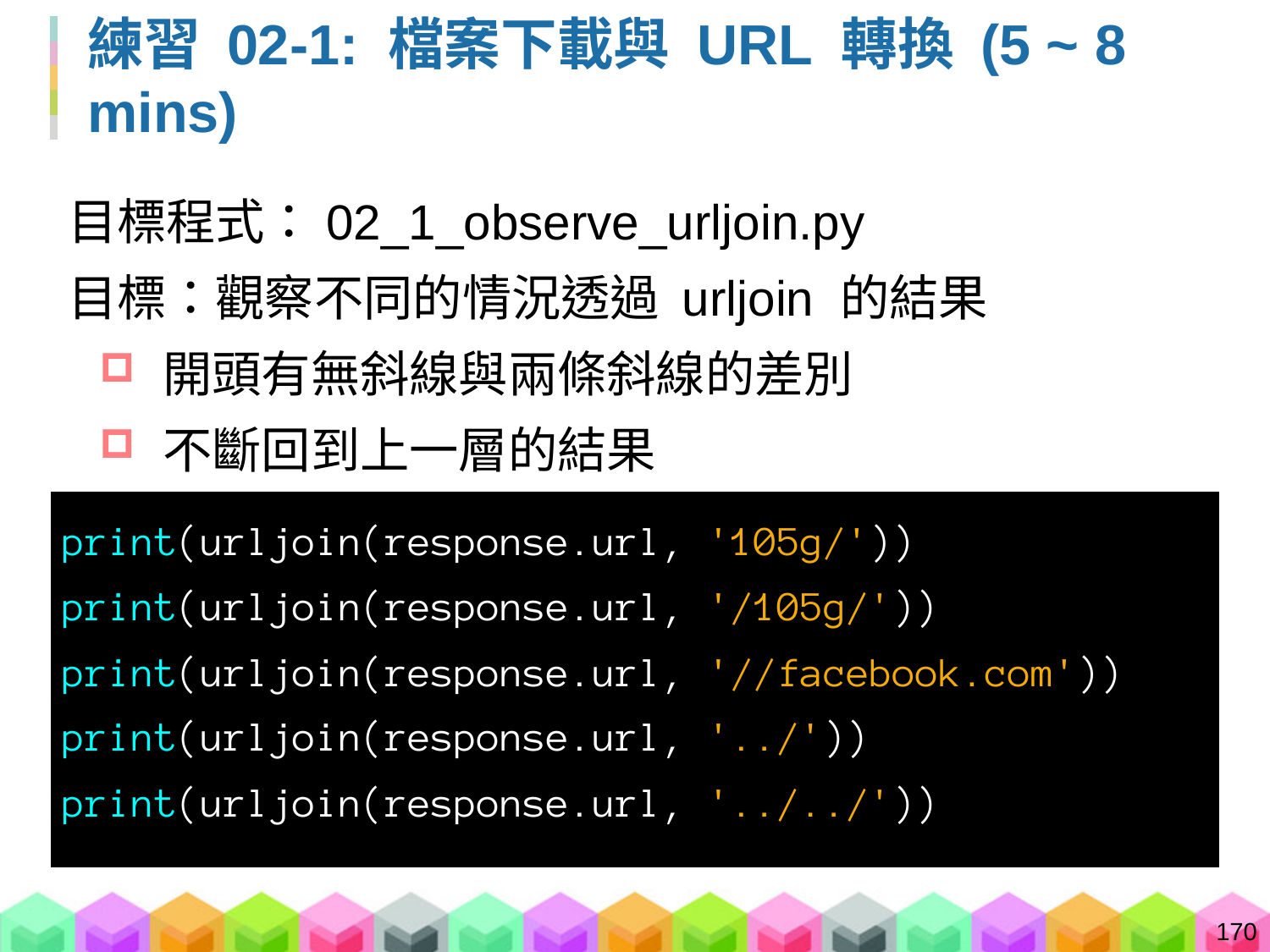

# 練習 02-1: 檔案下載與 URL 轉換 (5 ~ 8 mins)
目標程式：02_1_observe_urljoin.py
目標：觀察不同的情況透過 urljoin 的結果
開頭有無斜線與兩條斜線的差別
不斷回到上一層的結果
print(urljoin(response.url, '105g/'))
print(urljoin(response.url, '/105g/'))
print(urljoin(response.url, '//facebook.com'))
print(urljoin(response.url, '../'))
print(urljoin(response.url, '../../'))

170